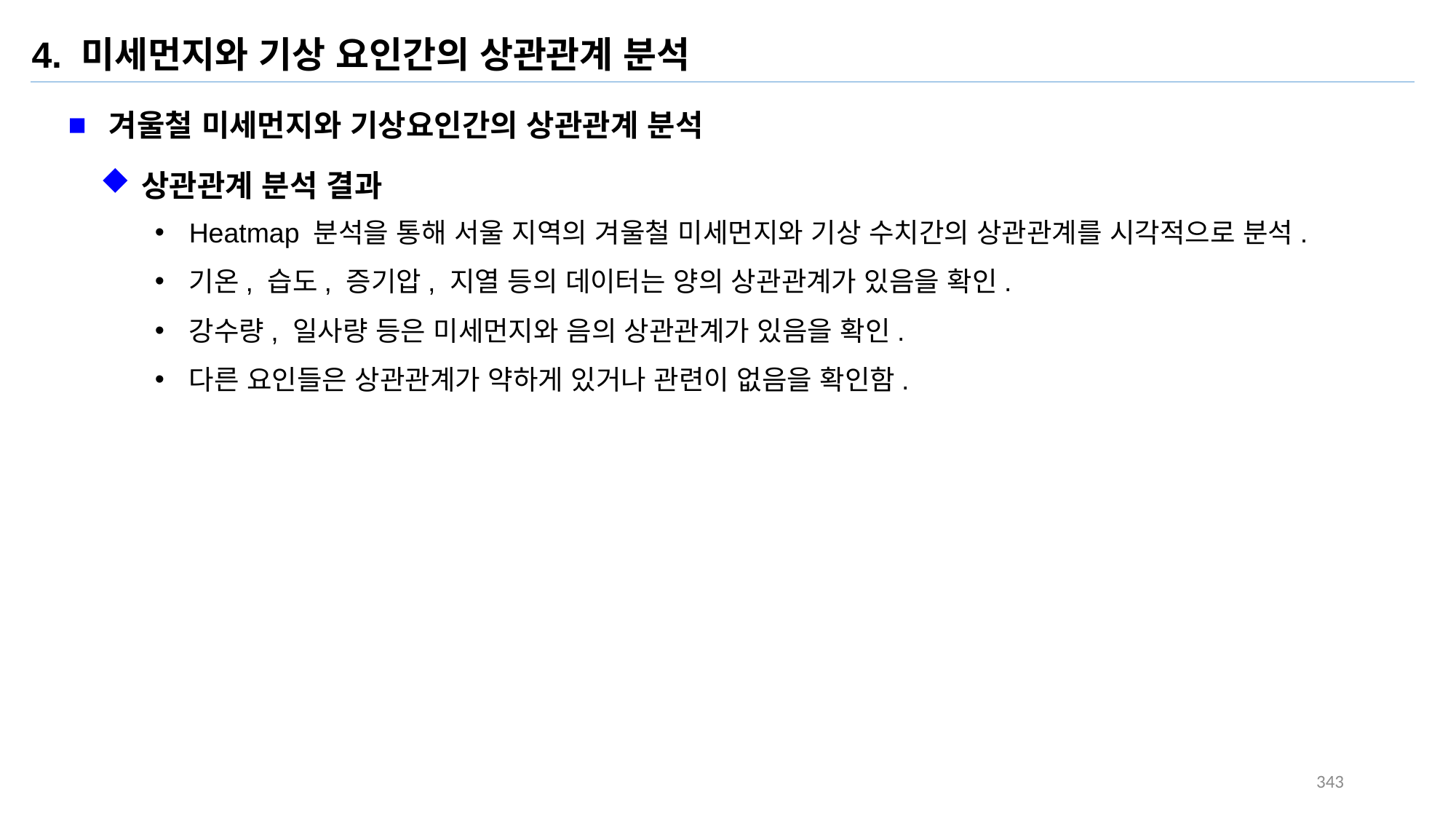

4. 미세먼지와 기상 요인간의 상관관계 분석
겨울철 미세먼지와 기상요인간의 상관관계 분석

Heatmap 분석을 통해 서울 지역의 겨울철 미세먼지와 기상 수치간의 상관관계를 시각적으로 분석.
기온, 습도, 증기압, 지열 등의 데이터는 양의 상관관계가 있음을 확인.
강수량, 일사량 등은 미세먼지와 음의 상관관계가 있음을 확인.
다른 요인들은 상관관계가 약하게 있거나 관련이 없음을 확인함.
상관관계 분석 결과
343